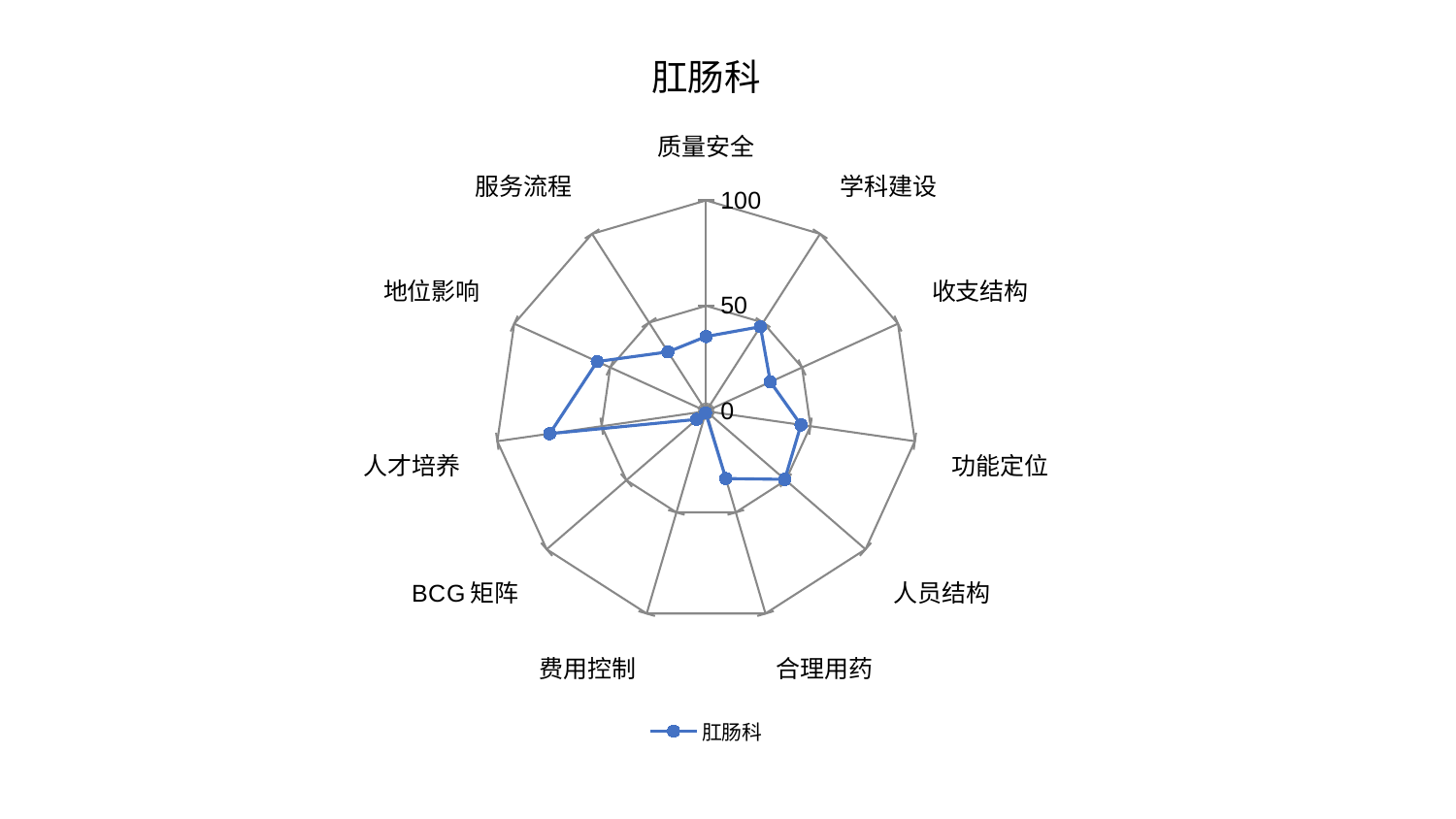

### Chart: 肛肠科

| Category | 肛肠科 |
|---|---|
| 质量安全 | 35.4493068884678 |
| 学科建设 | 47.65809517873704 |
| 收支结构 | 33.5069423454654 |
| 功能定位 | 45.462261985602666 |
| 人员结构 | 49.346940705608496 |
| 合理用药 | 33.277580423174214 |
| 费用控制 | 0.8036719146850515 |
| BCG矩阵 | 5.901167371785243 |
| 人才培养 | 74.93922584884679 |
| 地位影响 | 56.76488339604412 |
| 服务流程 | 33.45525062196712 |
137